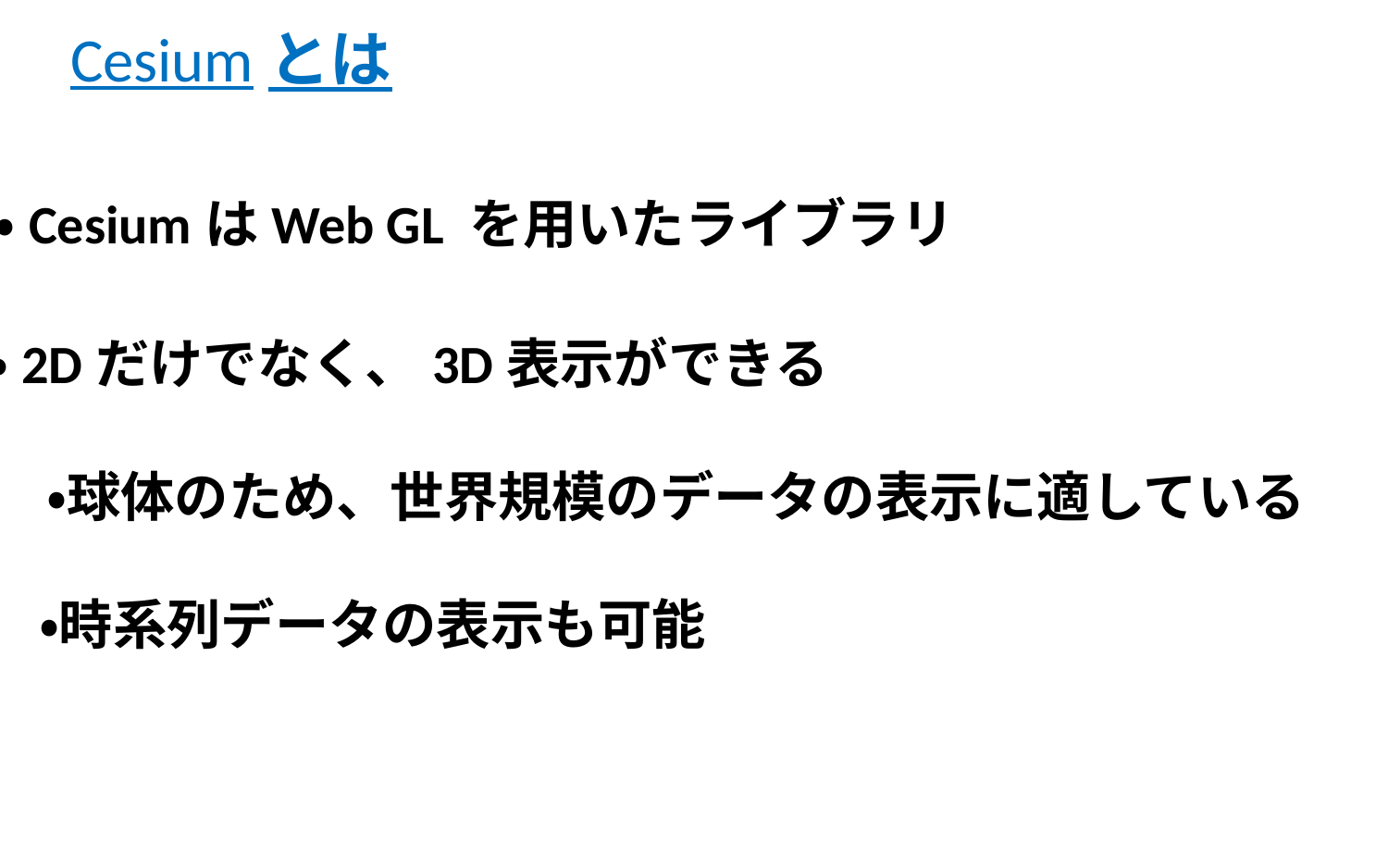

# Cesiumとは
・CesiumはWeb GL を用いたライブラリ
・2Dだけでなく、3D表示ができる
・球体のため、世界規模のデータの表示に適している
・時系列データの表示も可能